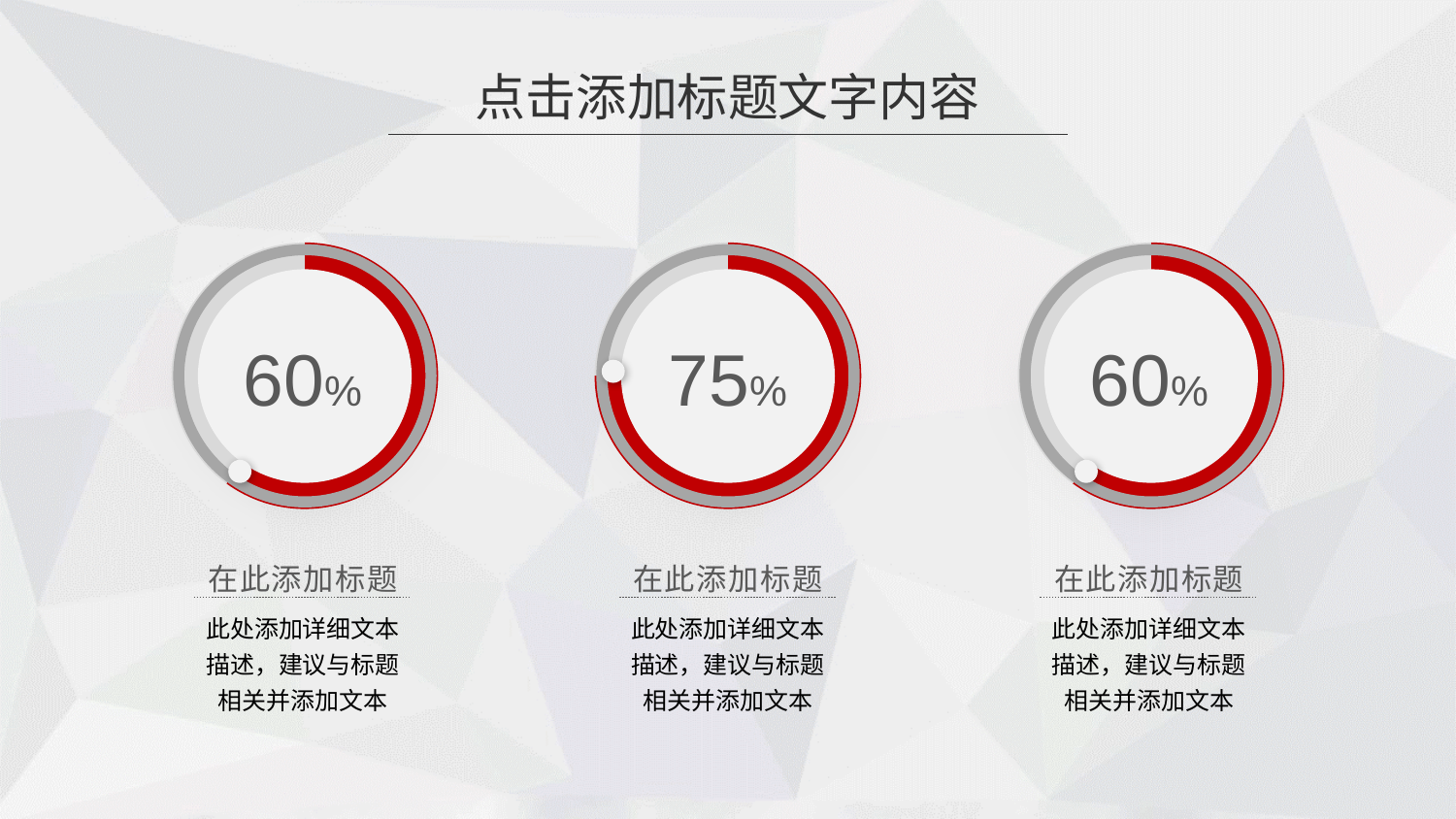

点击添加标题文字内容

### Chart

| Category | 销售额 |
|---|---|
| 第一季度 | 60.0 |
| 第二季度 | 40.0 |

### Chart

| Category | 销售额 |
|---|---|
| 第一季度 | 75.0 |
| 第二季度 | 25.0 |

### Chart

| Category | 销售额 |
|---|---|
| 第一季度 | 60.0 |
| 第二季度 | 40.0 |

60%
75%
60%

在此添加标题
此处添加详细文本描述，建议与标题相关并添加文本
在此添加标题
此处添加详细文本描述，建议与标题相关并添加文本
在此添加标题
此处添加详细文本描述，建议与标题相关并添加文本